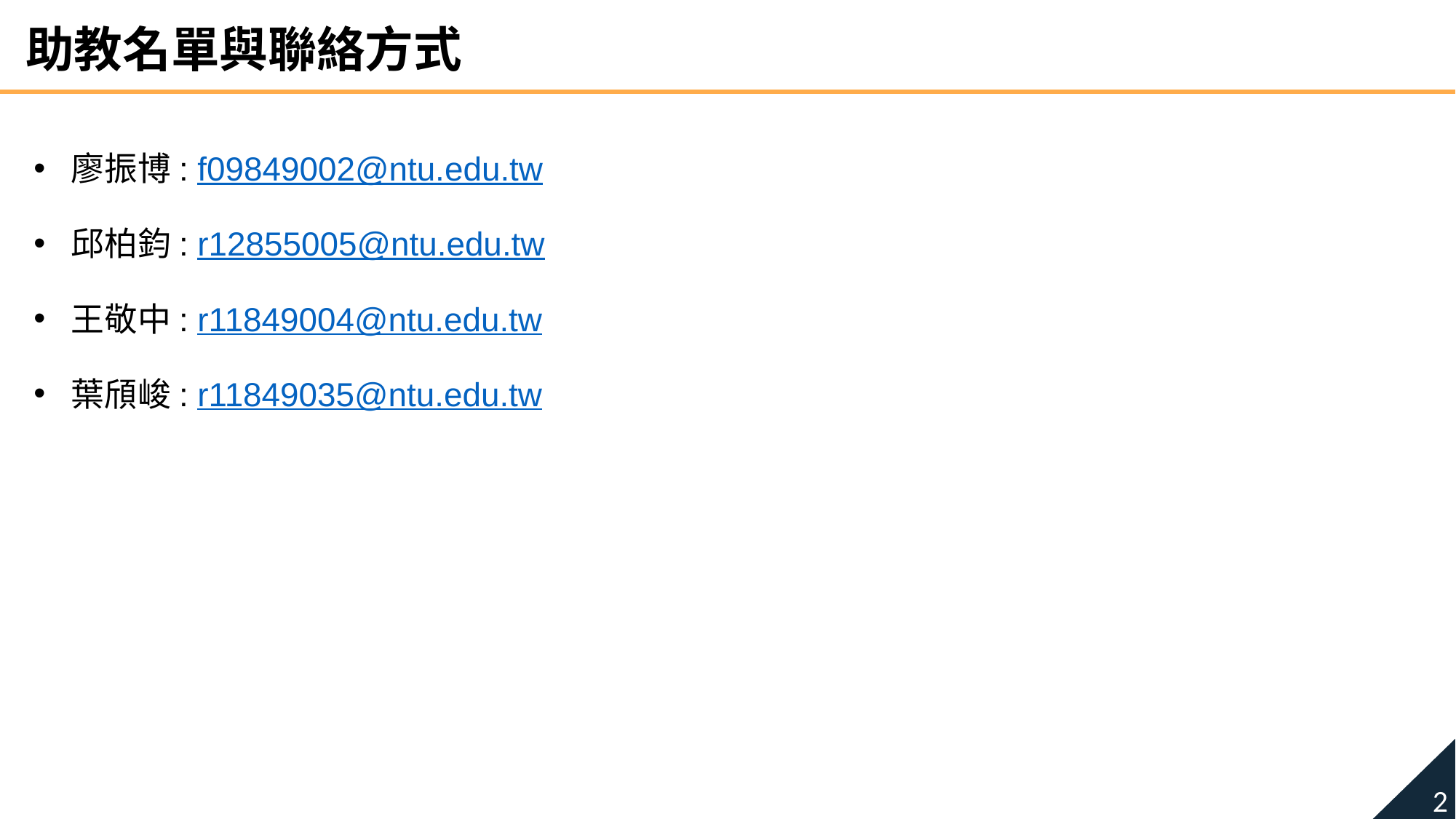

助教名單與聯絡方式
廖振博: f09849002@ntu.edu.tw
邱柏鈞: r12855005@ntu.edu.tw
王敬中: r11849004@ntu.edu.tw
葉頎峻: r11849035@ntu.edu.tw
2